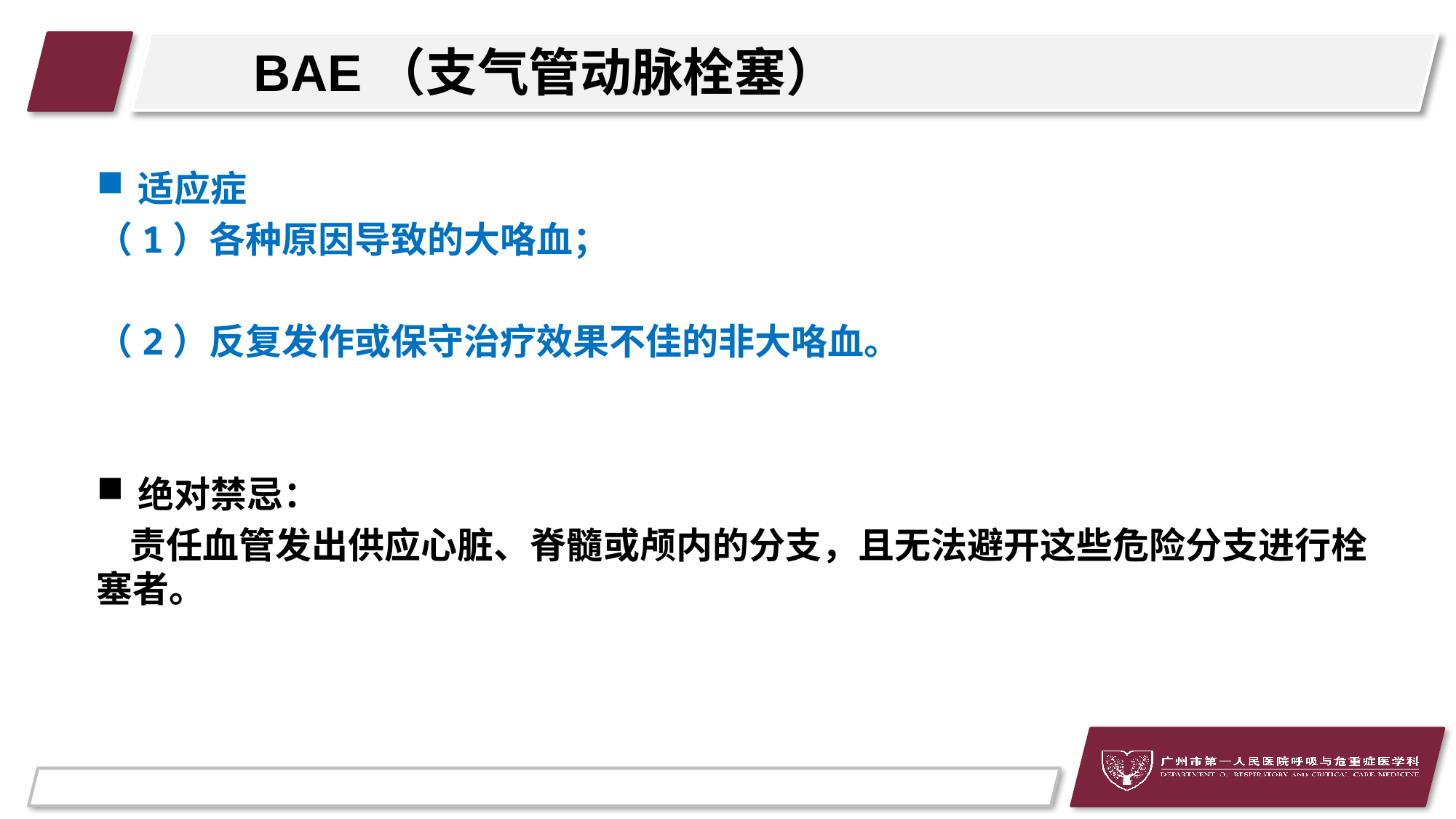

# BAE（支气管动脉栓塞）
适应症
（1）各种原因导致的大咯血；

（2）反复发作或保守治疗效果不佳的非大咯血。

绝对禁忌：
   责任血管发出供应心脏、脊髓或颅内的分支，且无法避开这些危险分支进行栓塞者。